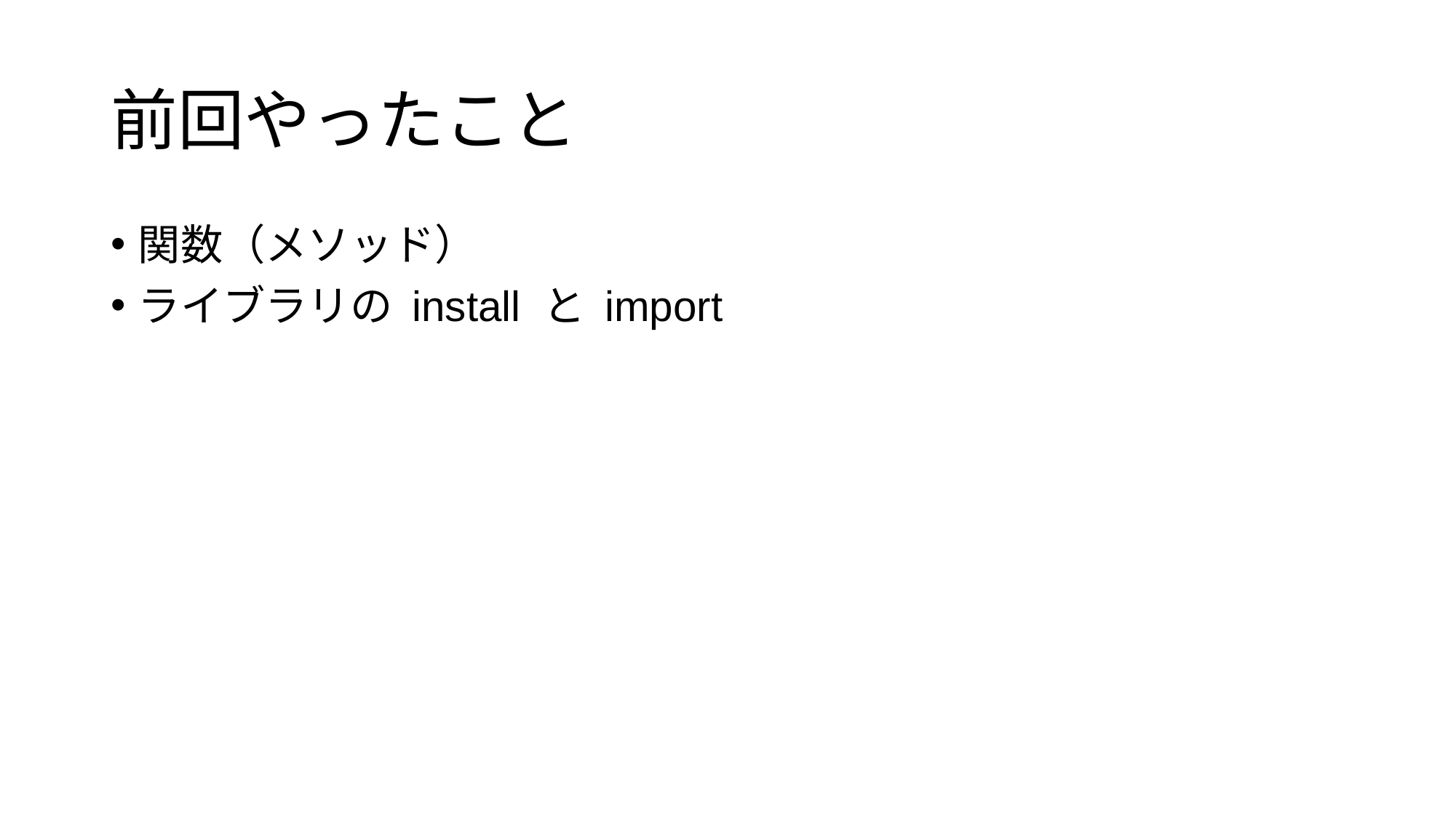

# 前回やったこと
関数（メソッド）
ライブラリの install と import